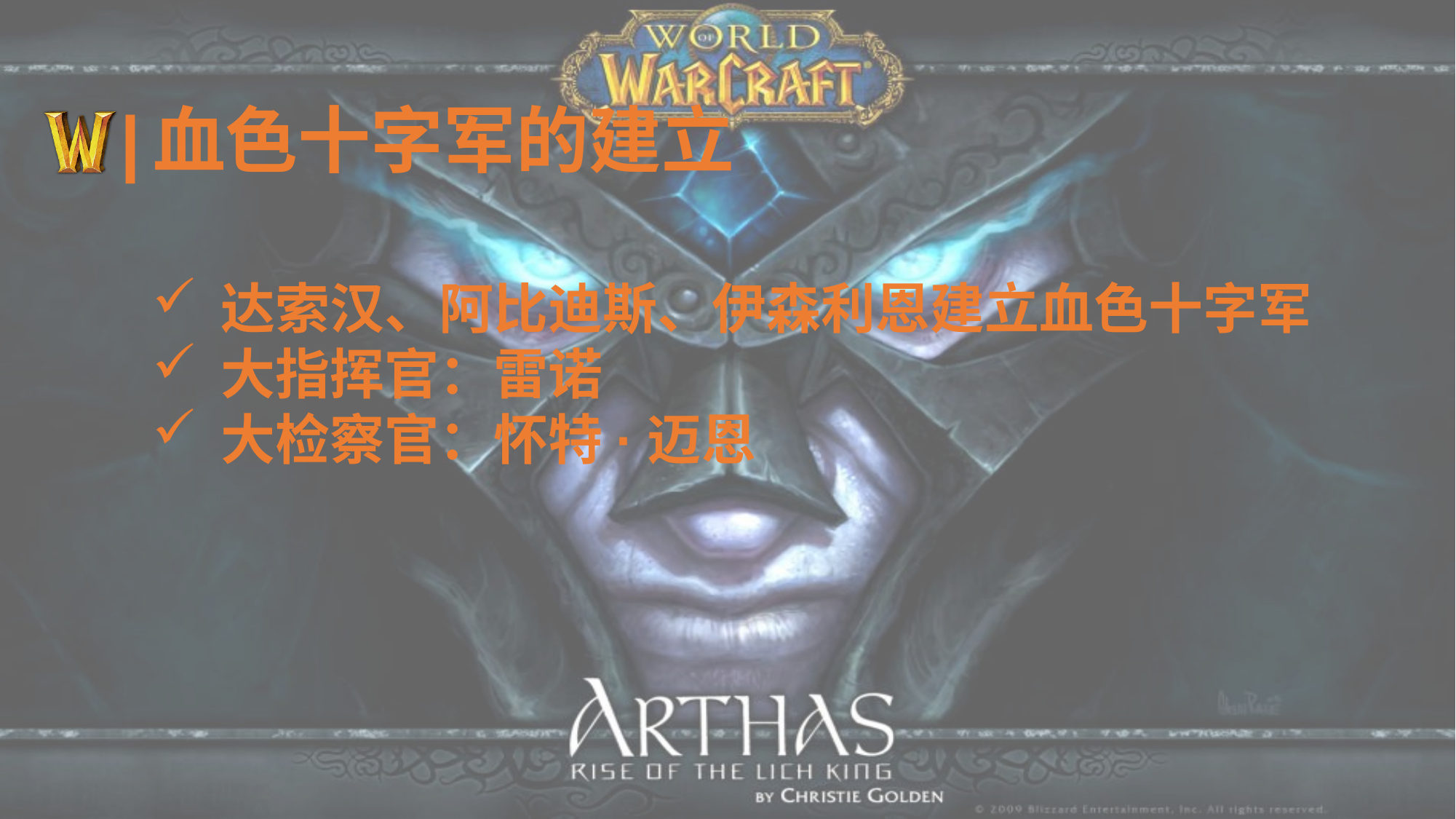

# 血色十字军的建立
达索汉、阿比迪斯、伊森利恩建立血色十字军
大指挥官：雷诺
大检察官：怀特·迈恩